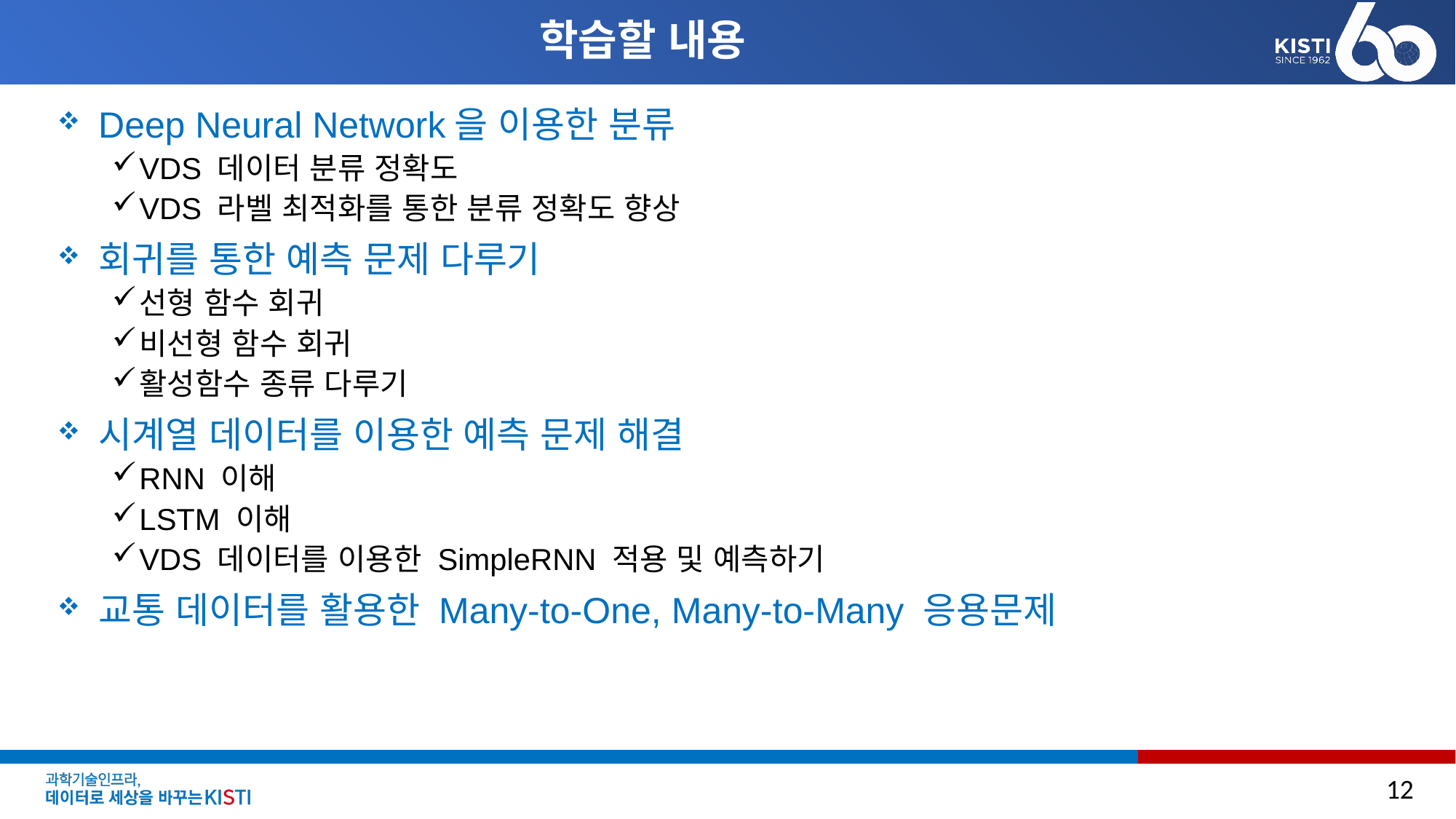

# 학습할 내용
Deep Neural Network을 이용한 분류
VDS 데이터 분류 정확도
VDS 라벨 최적화를 통한 분류 정확도 향상
회귀를 통한 예측 문제 다루기
선형 함수 회귀
비선형 함수 회귀
활성함수 종류 다루기
시계열 데이터를 이용한 예측 문제 해결
RNN 이해
LSTM 이해
VDS 데이터를 이용한 SimpleRNN 적용 및 예측하기
교통 데이터를 활용한 Many-to-One, Many-to-Many 응용문제
12